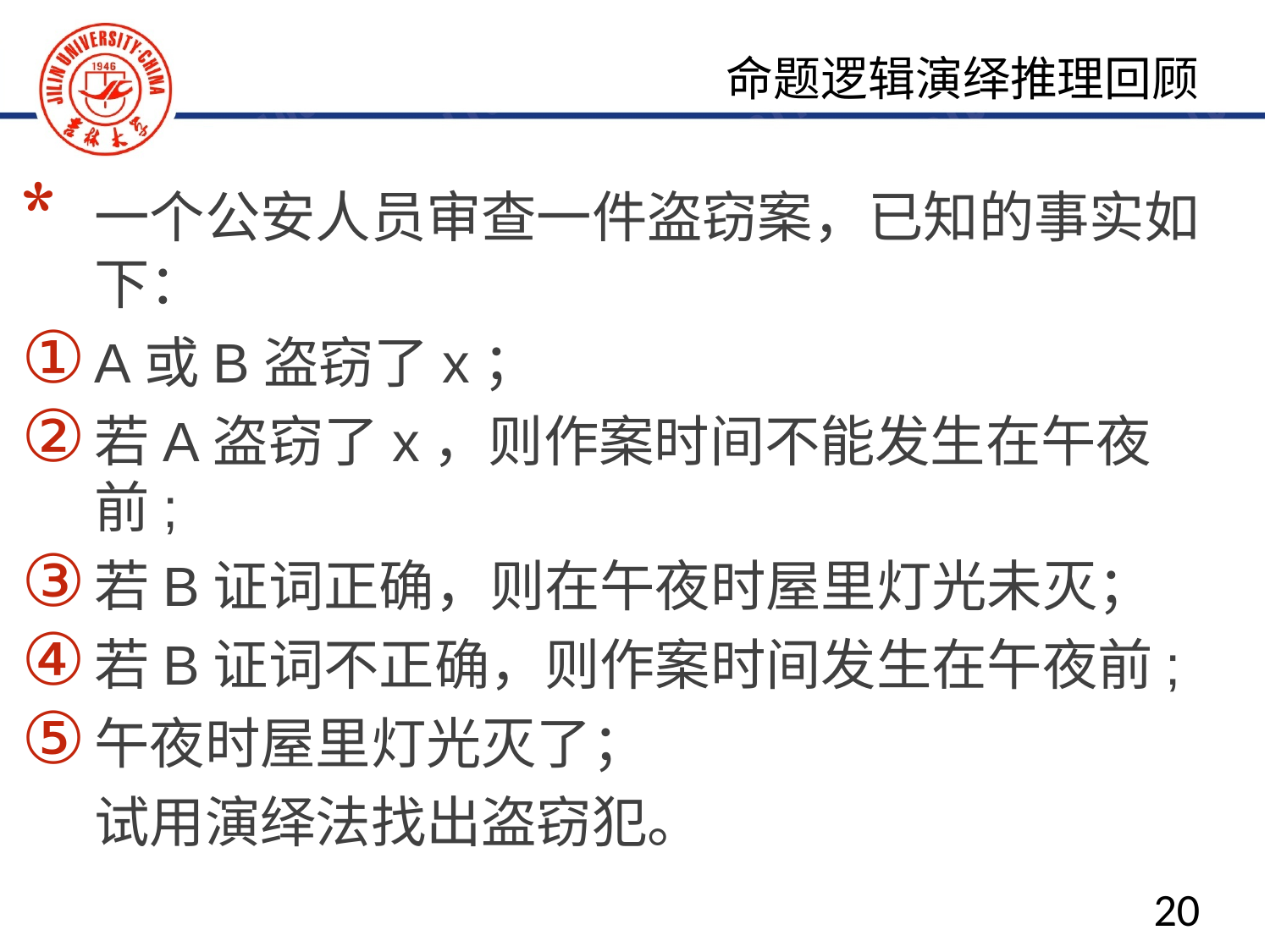

命题逻辑演绎推理回顾
一个公安人员审查一件盗窃案，已知的事实如下：
A或B盗窃了x；
若A盗窃了x，则作案时间不能发生在午夜前;
若B证词正确，则在午夜时屋里灯光未灭；
若B证词不正确，则作案时间发生在午夜前;
午夜时屋里灯光灭了；
	试用演绎法找出盗窃犯。
20